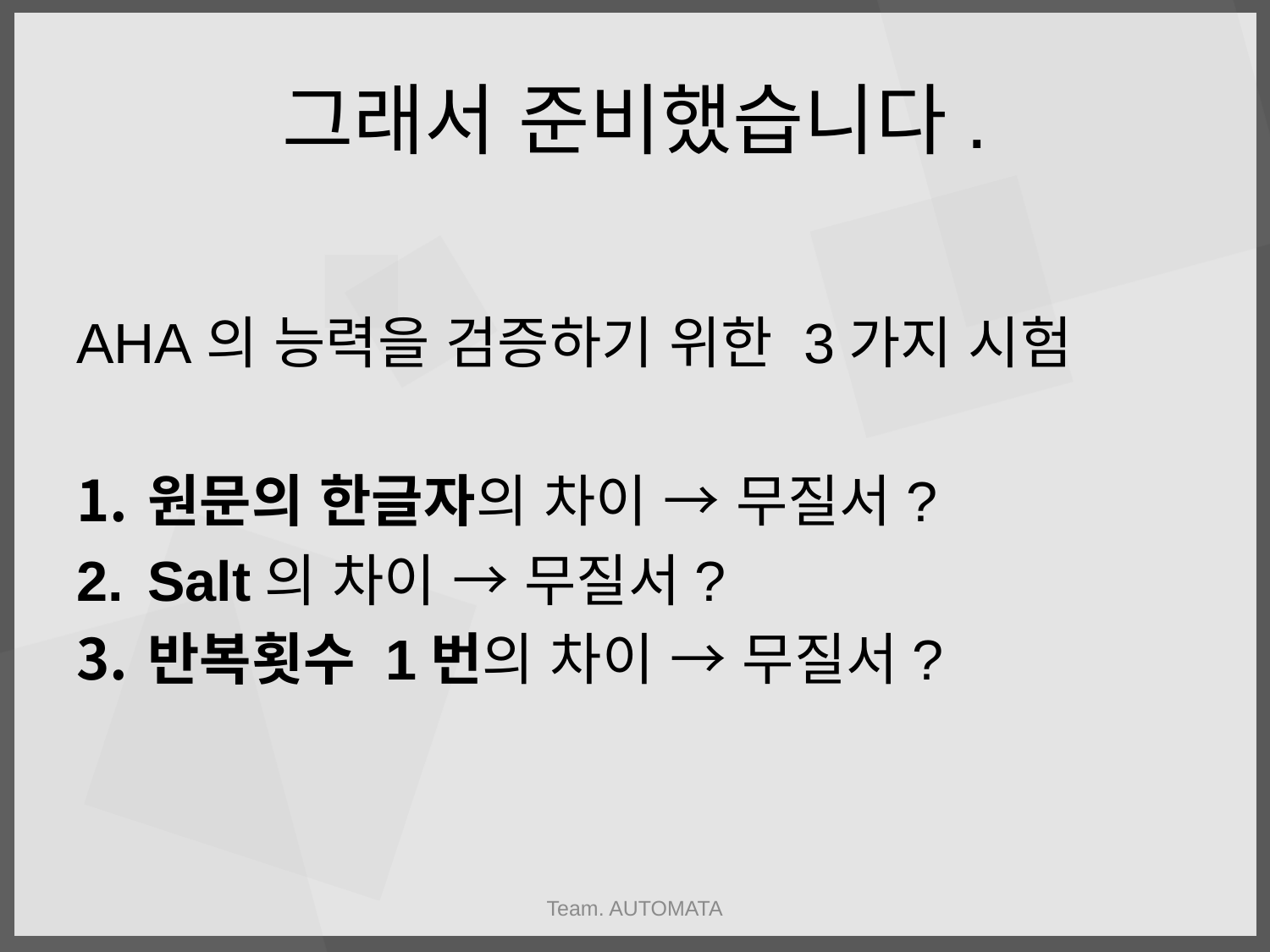

# 그래서 준비했습니다.

AHA의 능력을 검증하기 위한 3가지 시험

원문의 한글자의 차이 → 무질서?
Salt의 차이 → 무질서?
반복횟수 1번의 차이 → 무질서?

Team. AUTOMATA